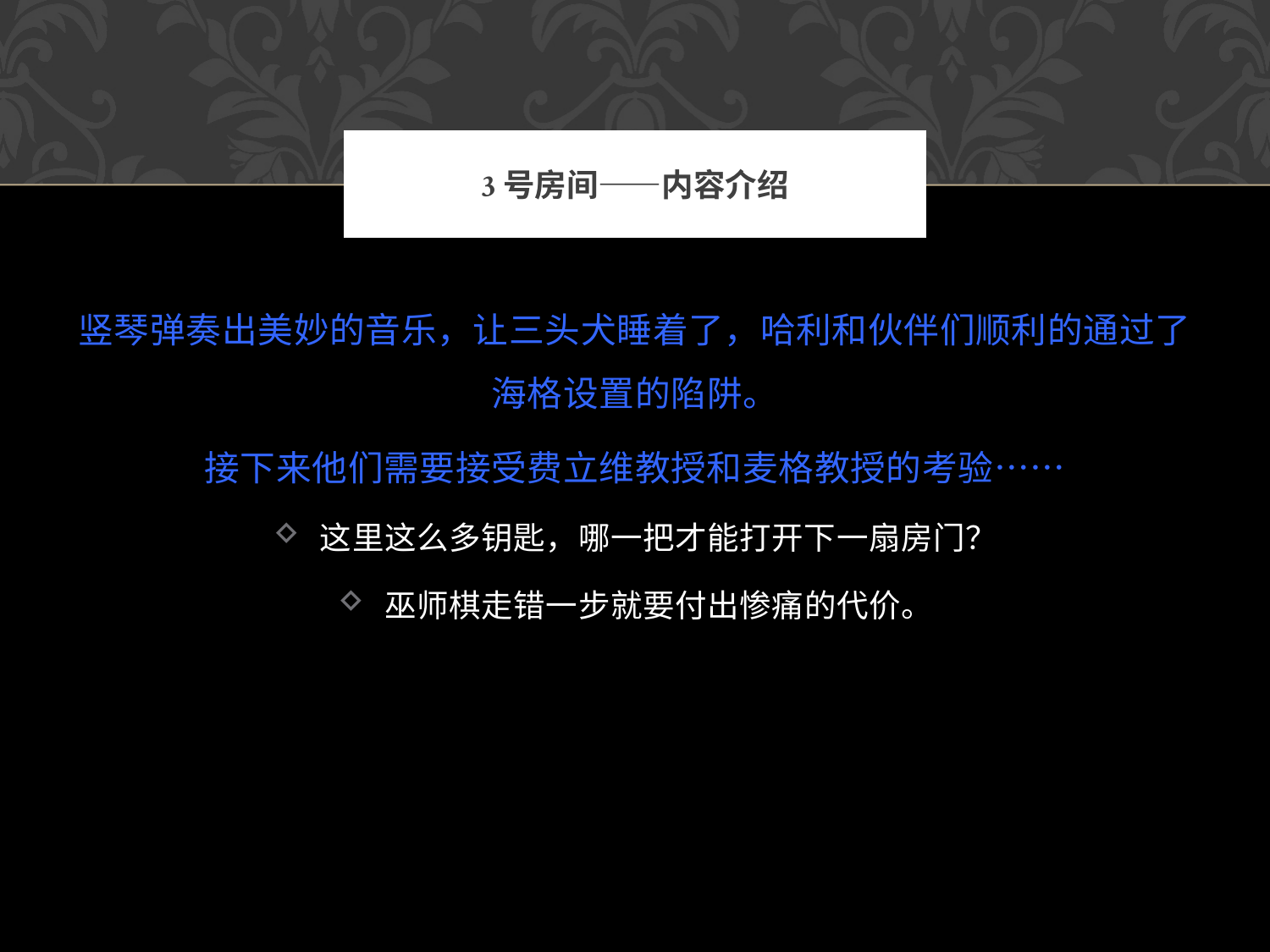

# 3号房间——内容介绍
竖琴弹奏出美妙的音乐，让三头犬睡着了，哈利和伙伴们顺利的通过了海格设置的陷阱。
接下来他们需要接受费立维教授和麦格教授的考验……
这里这么多钥匙，哪一把才能打开下一扇房门？
巫师棋走错一步就要付出惨痛的代价。